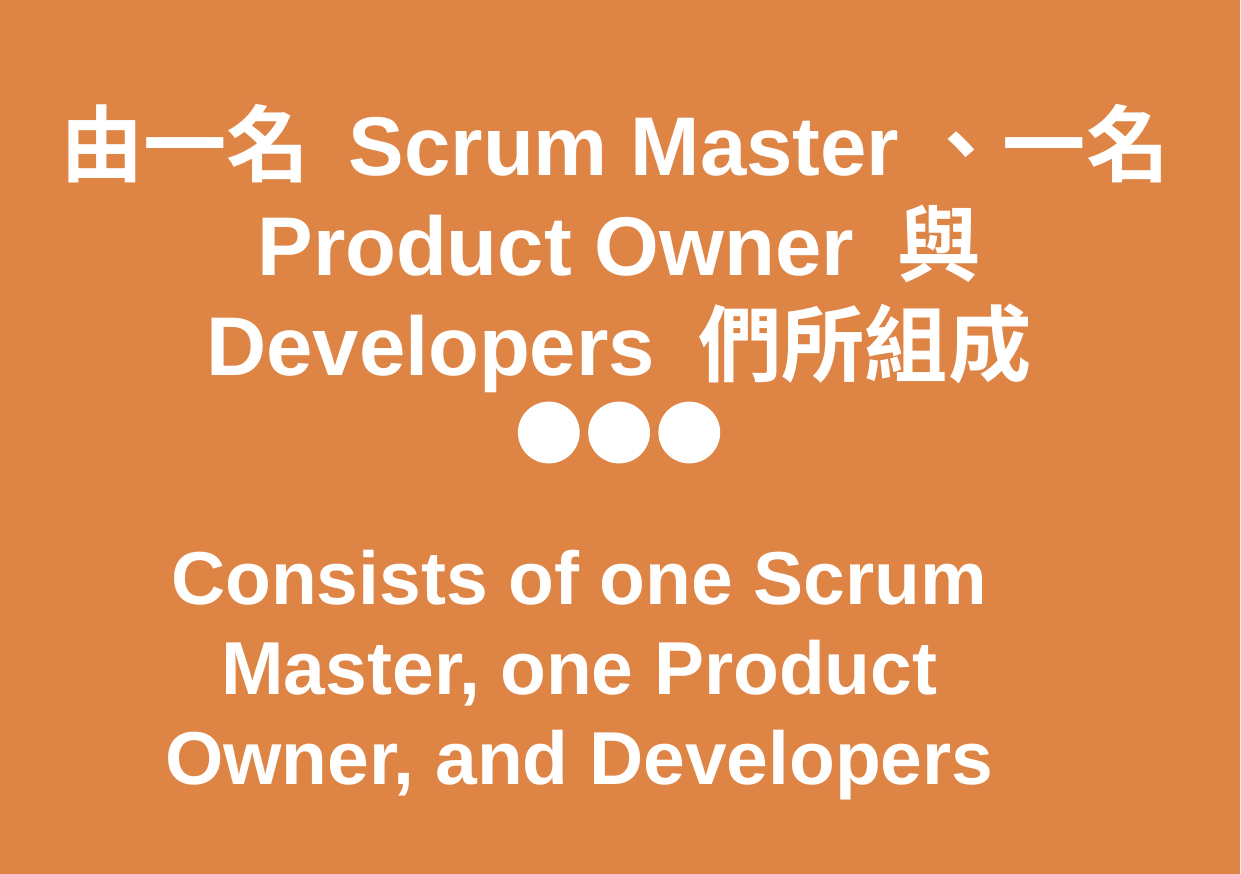

由一名 Scrum Master、一名Product Owner 與 Developers 們所組成

Consists of one Scrum Master, one Product Owner, and Developers